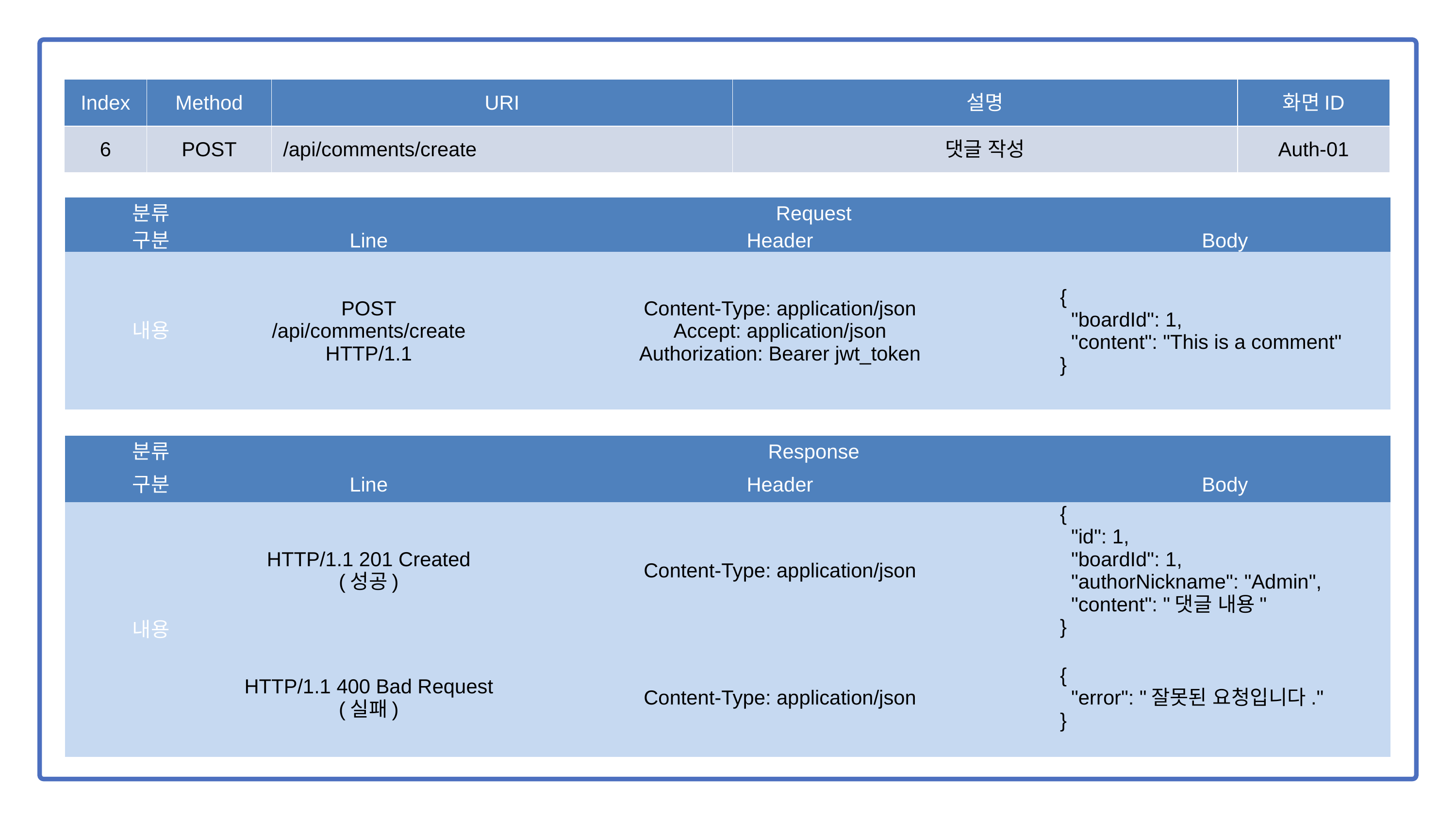

| Index | Method | URI | 설명 | 화면ID |
| --- | --- | --- | --- | --- |
| 6 | POST | /api/comments/create | 댓글 작성 | Auth-01 |
| 분류 | Request |  |  |
| --- | --- | --- | --- |
| 구분 | Line | Header | Body |
| 내용 | POST /api/comments/create HTTP/1.1 | Content-Type: application/json Accept: application/json Authorization: Bearer jwt\_token | { "boardId": 1, "content": "This is a comment" } |
| 분류 | Response |  |  |
| --- | --- | --- | --- |
| 구분 | Line | Header | Body |
| 내용 | HTTP/1.1 201 Created (성공) | Content-Type: application/json | { "id": 1, "boardId": 1, "authorNickname": "Admin", "content": "댓글 내용" } |
|  | HTTP/1.1 400 Bad Request (실패) | Content-Type: application/json | { "error": "잘못된 요청입니다." } |